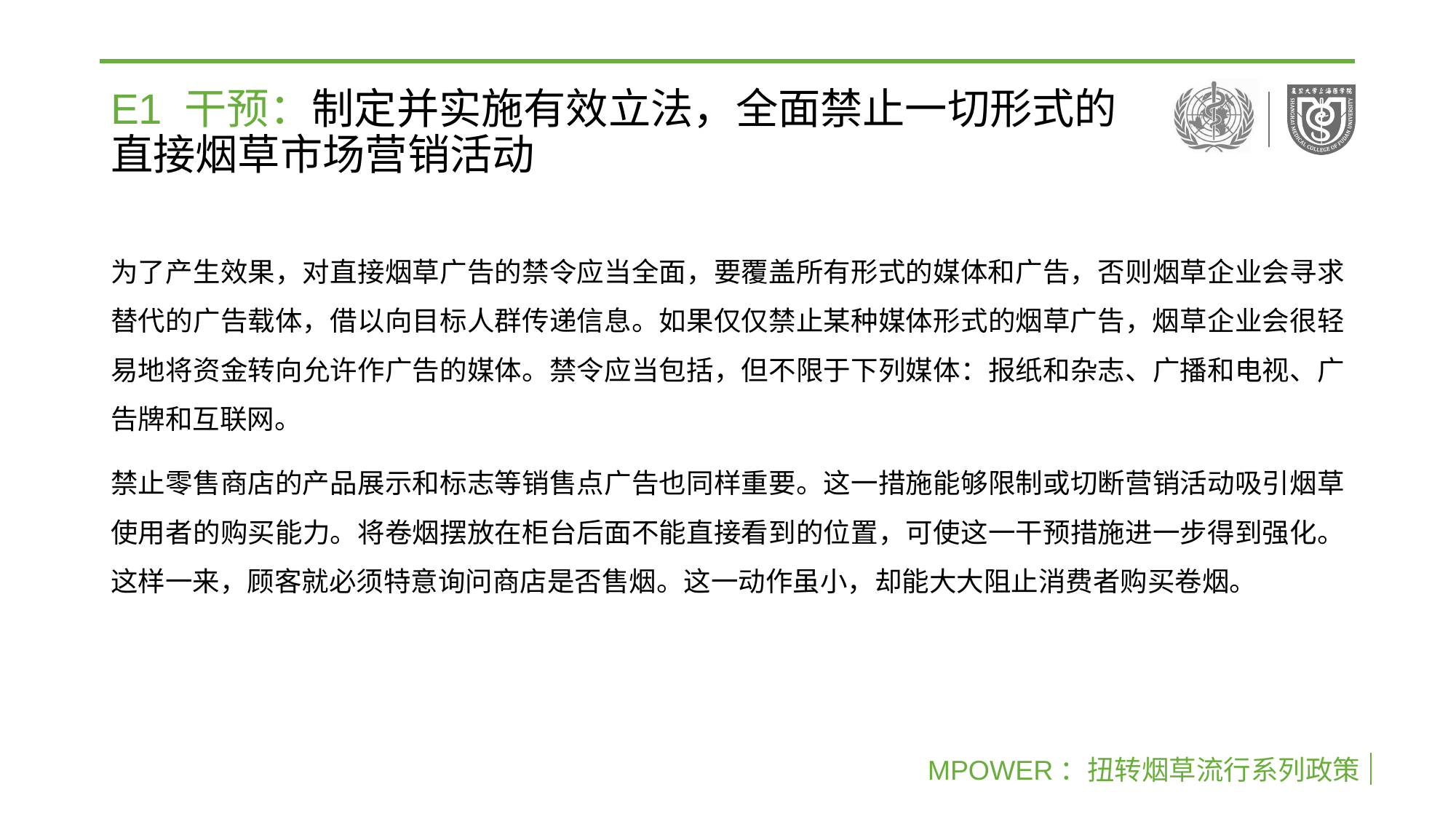

E1 干预：制定并实施有效立法，全面禁止一切形式的直接烟草市场营销活动
为了产生效果，对直接烟草广告的禁令应当全面，要覆盖所有形式的媒体和广告，否则烟草企业会寻求替代的广告载体，借以向目标人群传递信息。如果仅仅禁止某种媒体形式的烟草广告，烟草企业会很轻易地将资金转向允许作广告的媒体。禁令应当包括，但不限于下列媒体：报纸和杂志、广播和电视、广告牌和互联网。
禁止零售商店的产品展示和标志等销售点广告也同样重要。这一措施能够限制或切断营销活动吸引烟草使用者的购买能力。将卷烟摆放在柜台后面不能直接看到的位置，可使这一干预措施进一步得到强化。这样一来，顾客就必须特意询问商店是否售烟。这一动作虽小，却能大大阻止消费者购买卷烟。